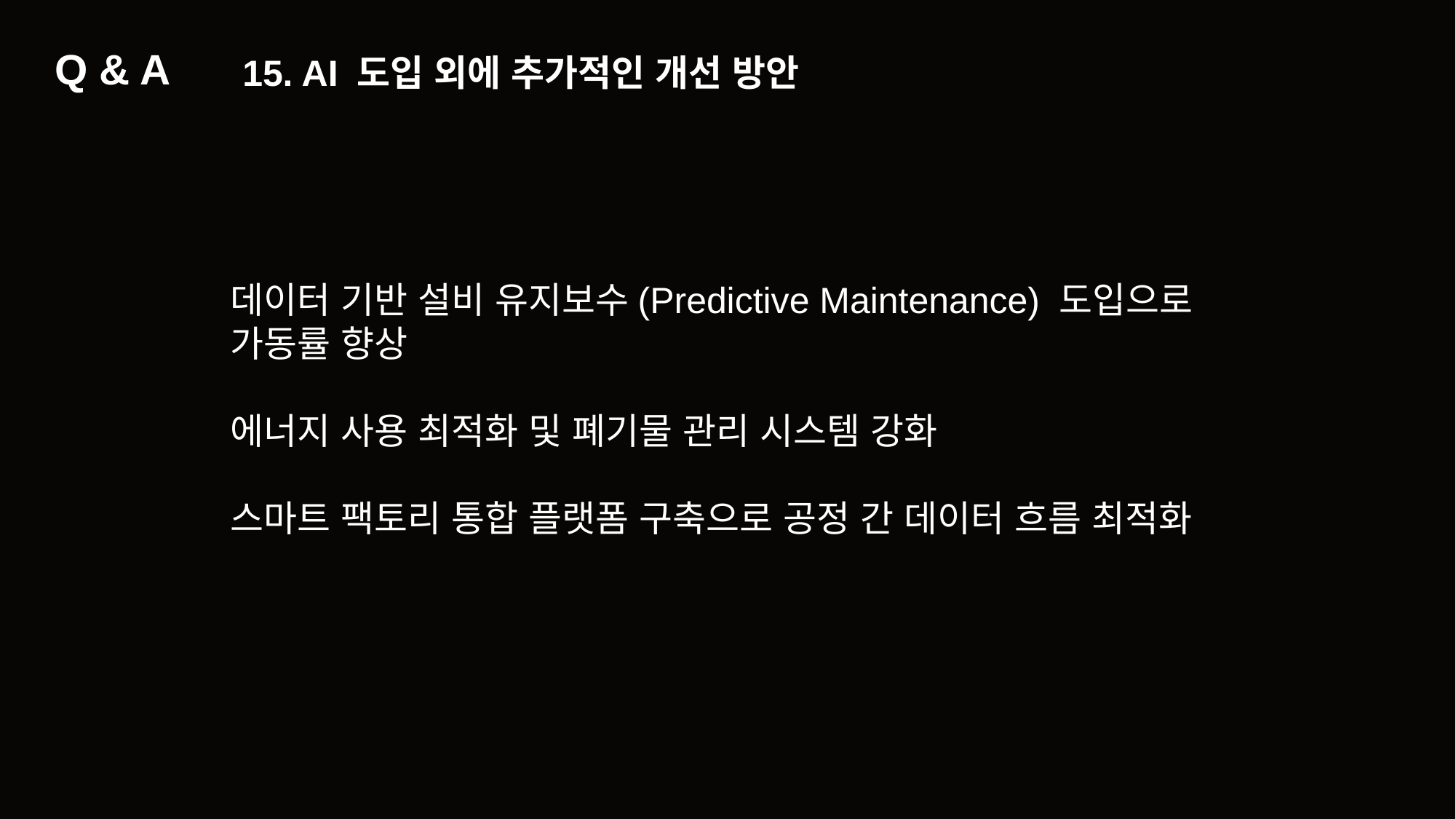

Q & A
15. AI 도입 외에 추가적인 개선 방안
데이터 기반 설비 유지보수(Predictive Maintenance) 도입으로 가동률 향상

에너지 사용 최적화 및 폐기물 관리 시스템 강화

스마트 팩토리 통합 플랫폼 구축으로 공정 간 데이터 흐름 최적화